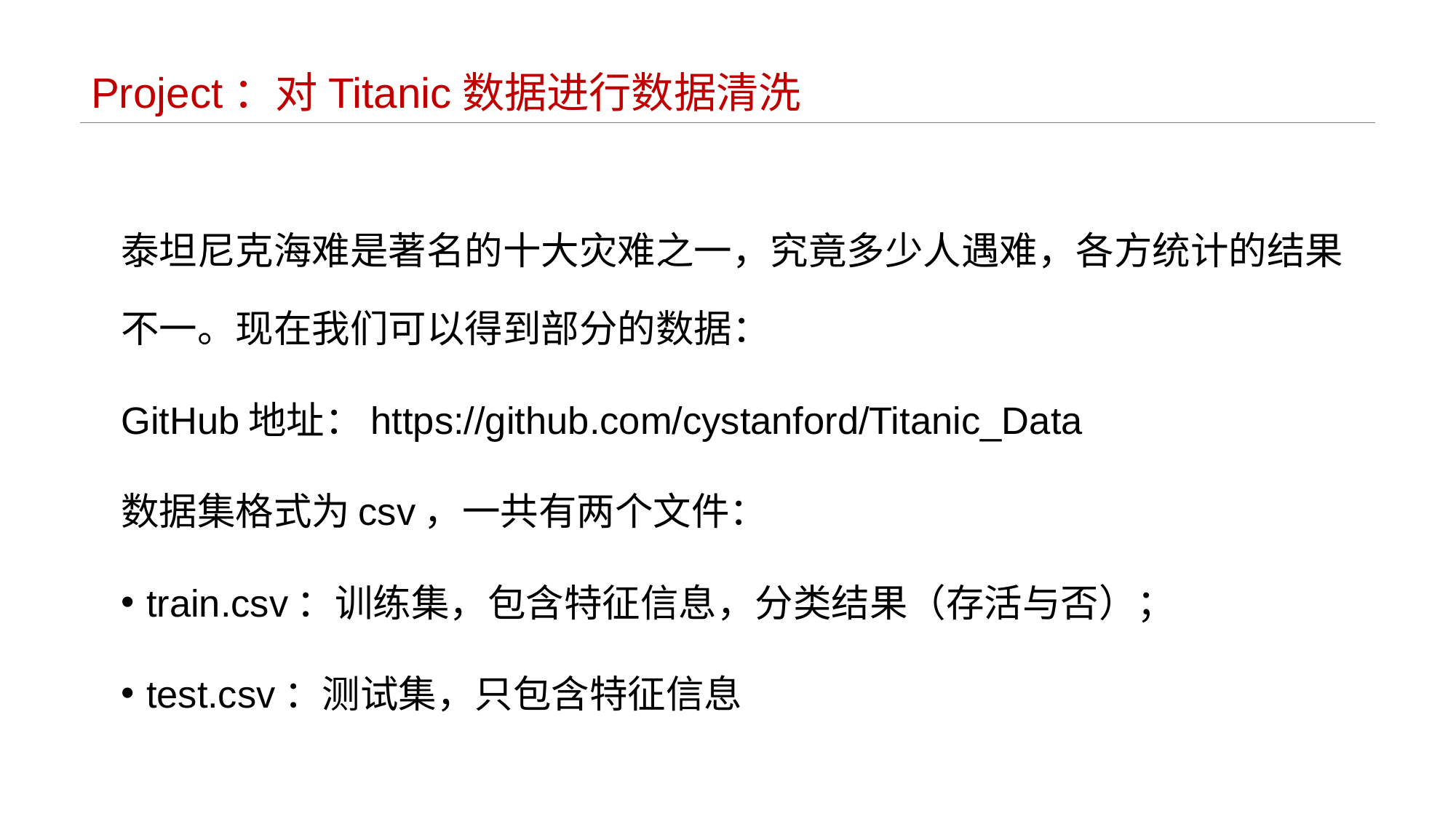

# Project：对Titanic数据进行数据清洗
泰坦尼克海难是著名的十大灾难之一，究竟多少人遇难，各方统计的结果不一。现在我们可以得到部分的数据：
GitHub地址：https://github.com/cystanford/Titanic_Data
数据集格式为csv，一共有两个文件：
train.csv：训练集，包含特征信息，分类结果（存活与否）；
test.csv：测试集，只包含特征信息